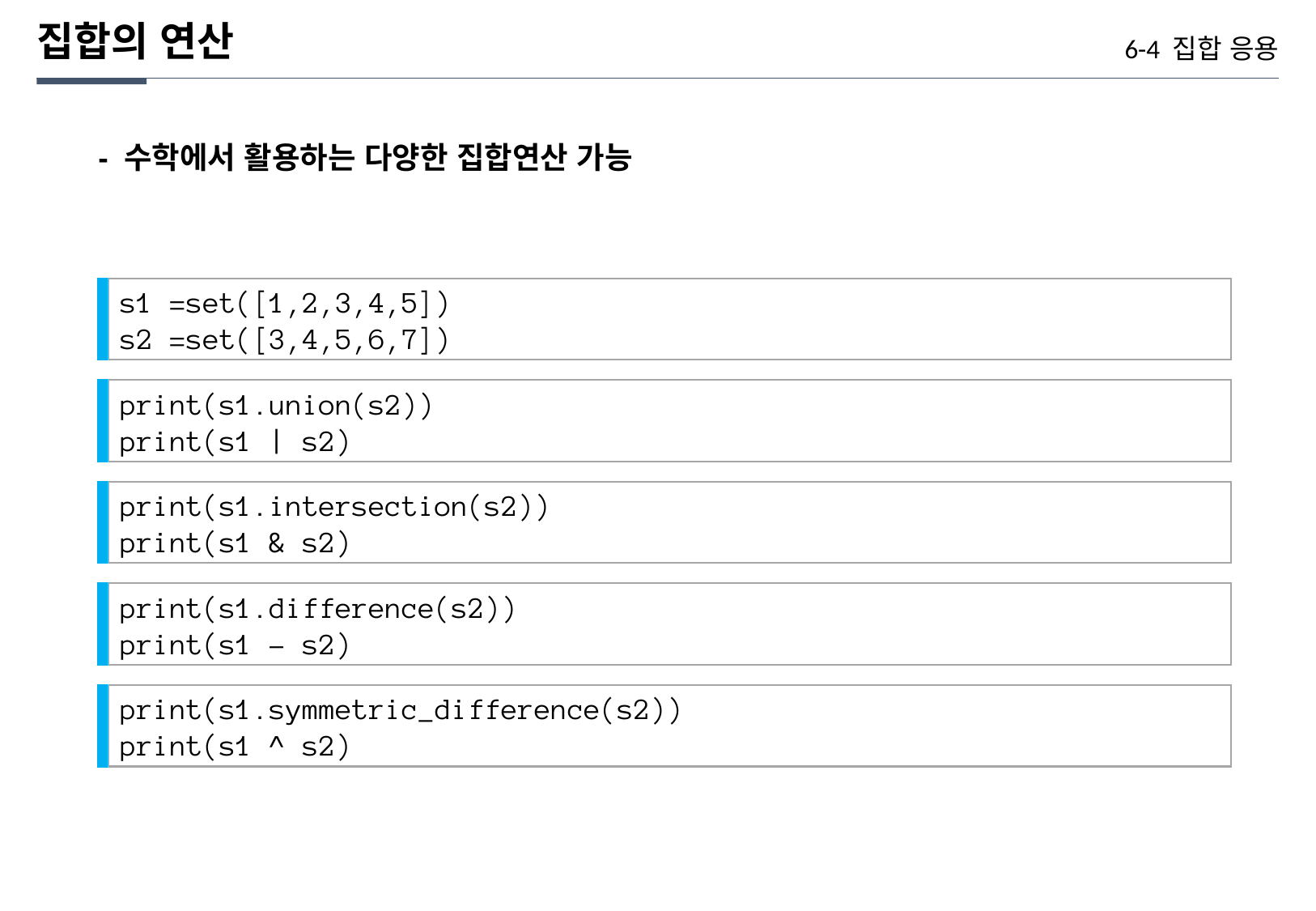

집합의 연산
6-4 집합 응용
- 수학에서 활용하는 다양한 집합연산 가능

s1 =set([1,2,3,4,5])
s2 =set([3,4,5,6,7])

print(s1.union(s2))
print(s1 | s2)

print(s1.intersection(s2))
print(s1 & s2)

print(s1.difference(s2))
print(s1 - s2)

print(s1.symmetric_difference(s2))
print(s1 ^ s2)